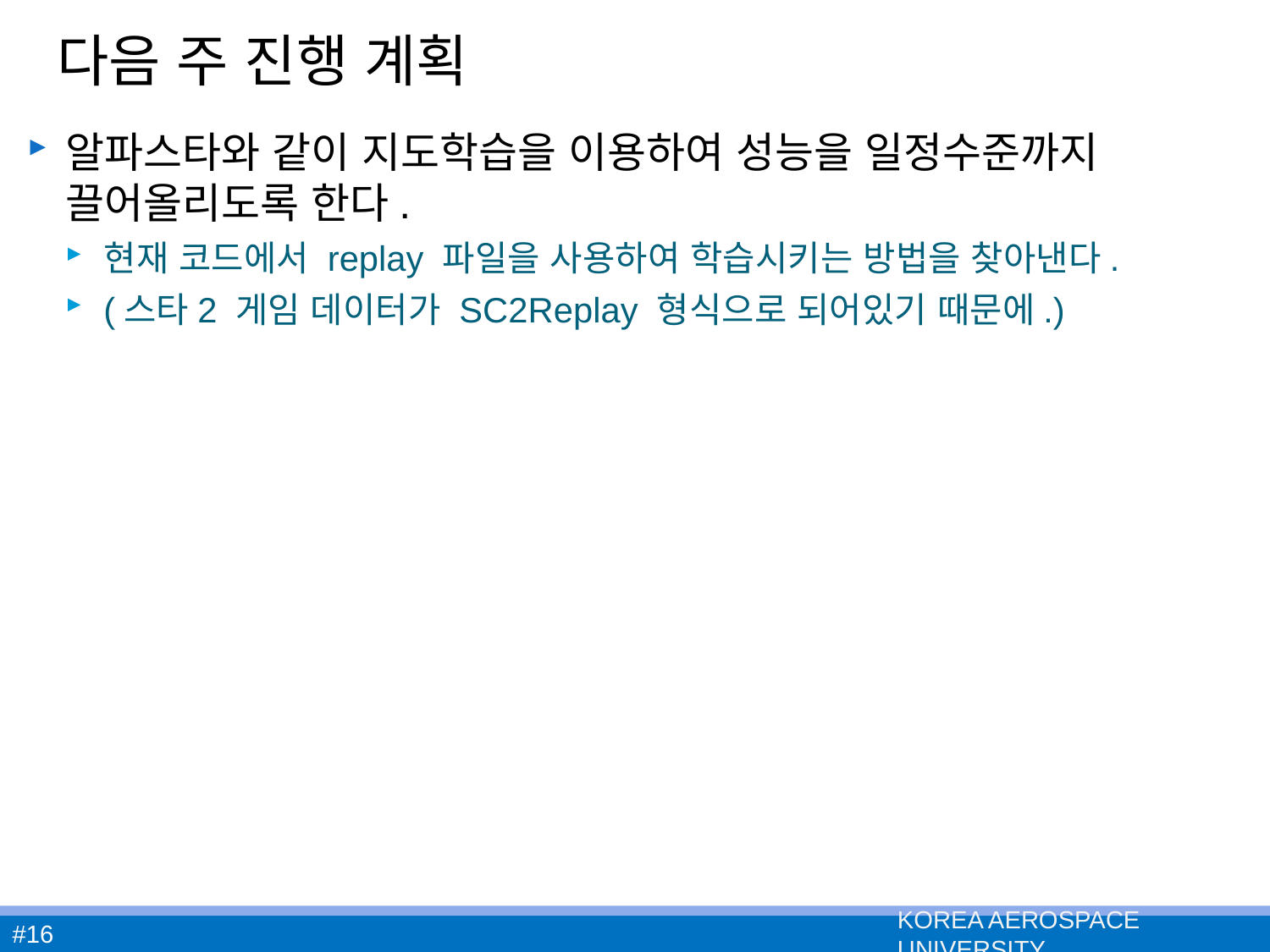

# 다음 주 진행 계획
알파스타와 같이 지도학습을 이용하여 성능을 일정수준까지 끌어올리도록 한다.
현재 코드에서 replay 파일을 사용하여 학습시키는 방법을 찾아낸다.
(스타2 게임 데이터가 SC2Replay 형식으로 되어있기 때문에.)
#16